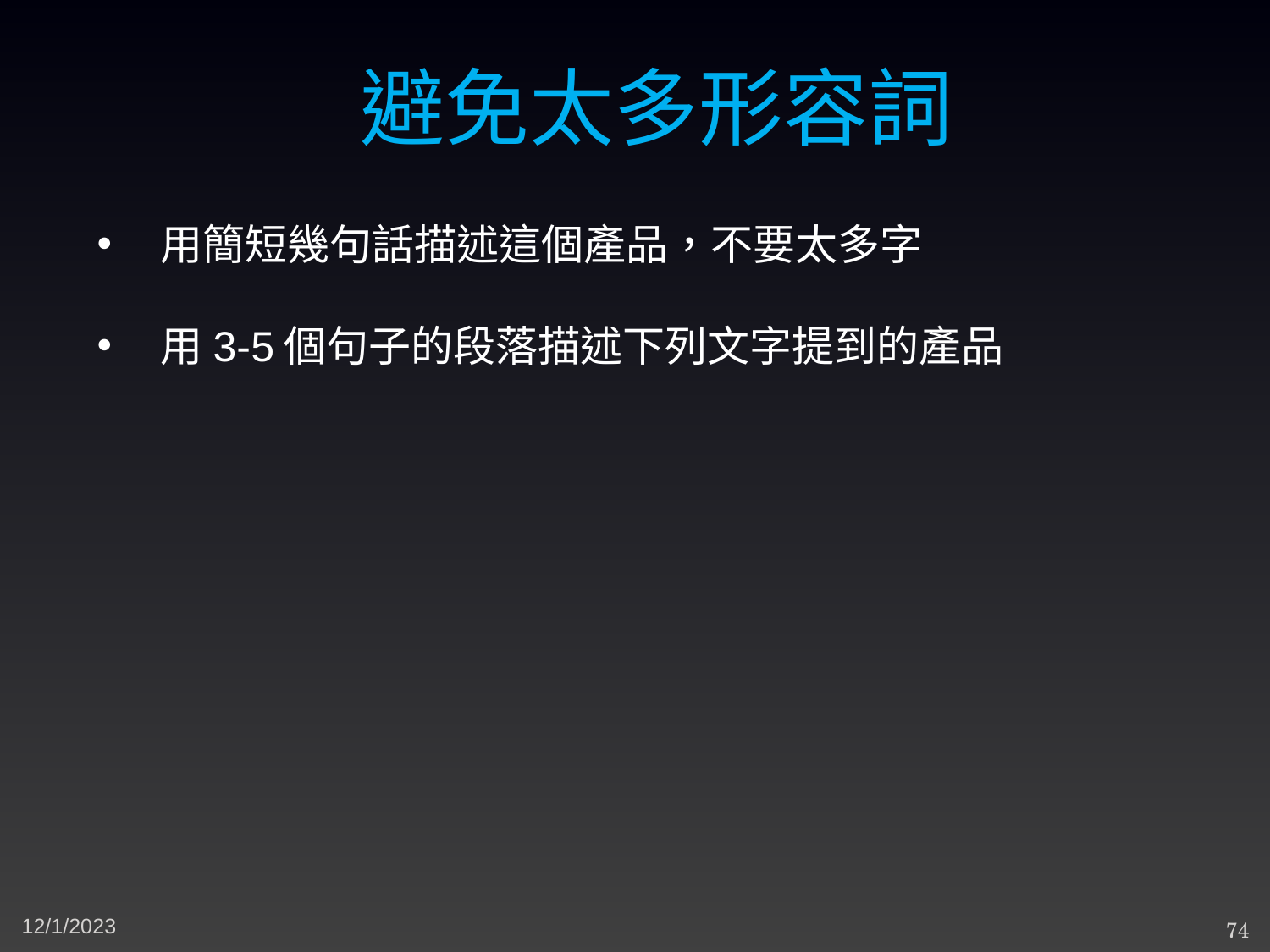

避免太多形容詞
用簡短幾句話描述這個產品，不要太多字

用3-5個句子的段落描述下列文字提到的產品
12/1/2023
74